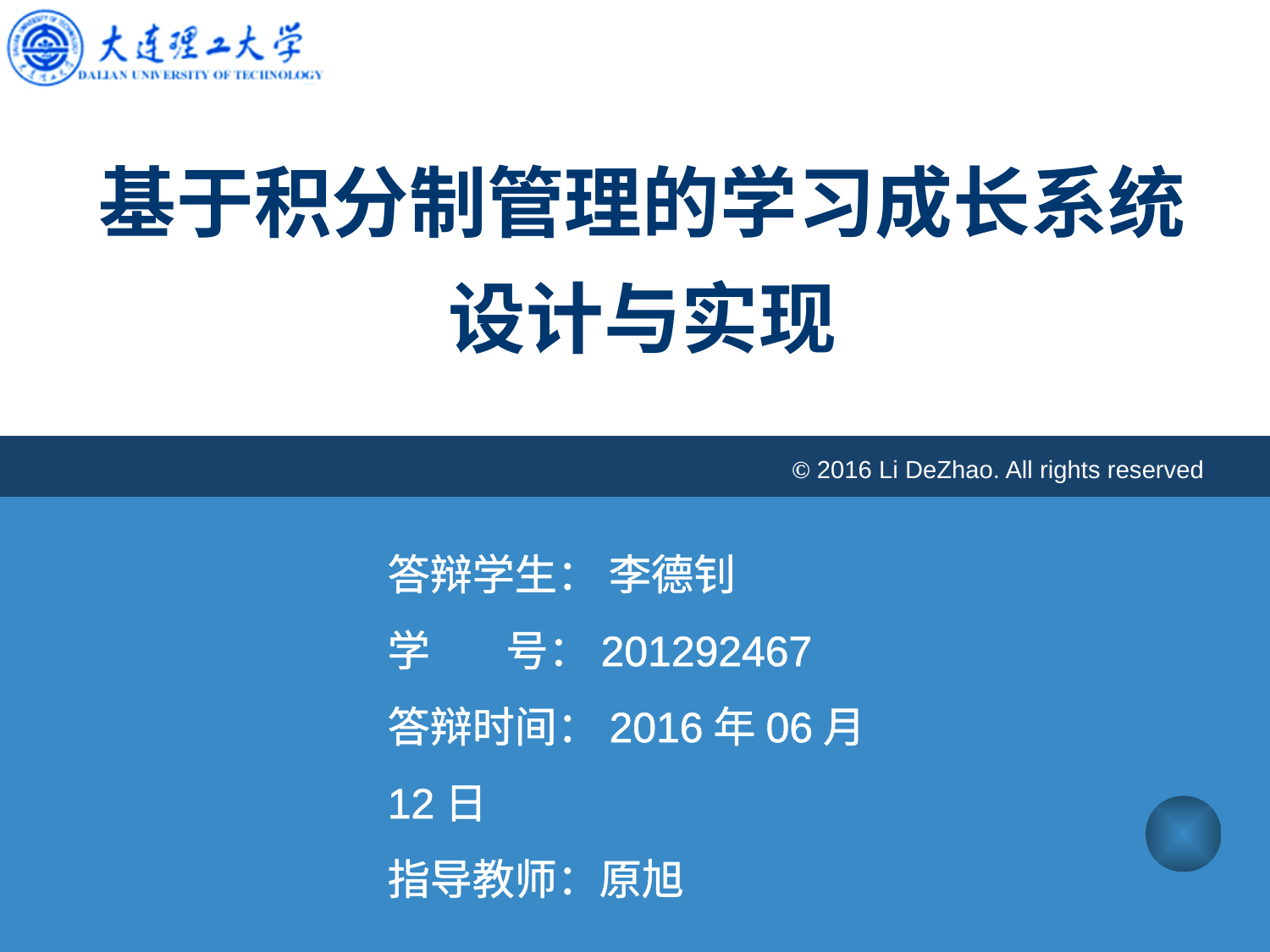

基于积分制管理的学习成长系统
设计与实现
© 2016 Li DeZhao. All rights reserved
答辩学生： 李德钊
学        号：201292467
答辩时间：2016年06月12日
指导教师：原旭